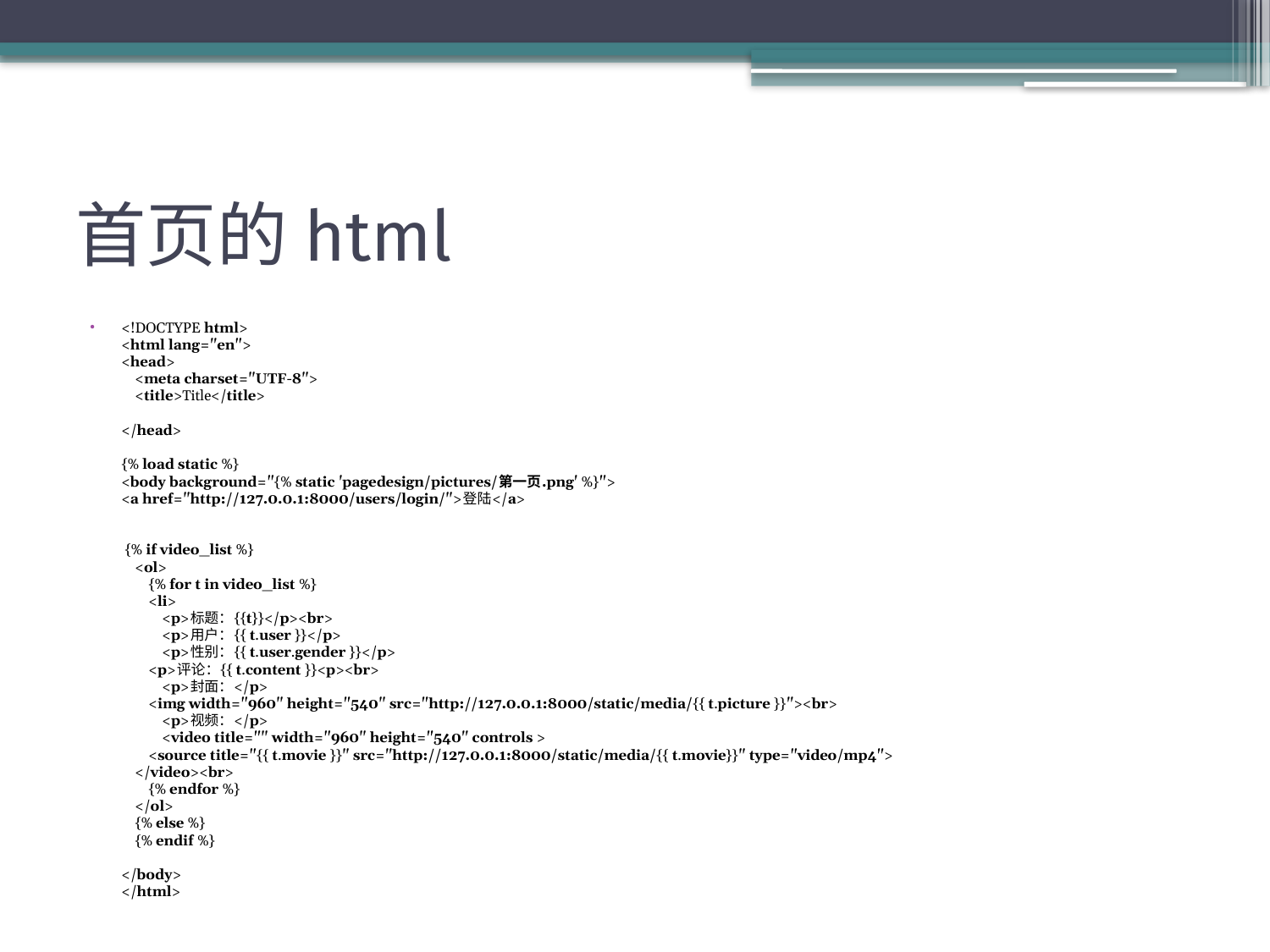

# 首页的html
<!DOCTYPE html>
<html lang="en">
<head>
    <meta charset="UTF-8">
    <title>Title</title>
</head>
{% load static %}
<body background="{% static 'pagedesign/pictures/第一页.png' %}">
<a href="http://127.0.0.1:8000/users/login/">登陆</a>
 {% if video_list %}
    <ol>
        {% for t in video_list %}
        <li>
            <p>标题：{{t}}</p><br>
            <p>用户：{{ t.user }}</p>
            <p>性别：{{ t.user.gender }}</p>
        <p>评论：{{ t.content }}<p><br>
            <p>封面：</p>
        <img width="960" height="540" src="http://127.0.0.1:8000/static/media/{{ t.picture }}"><br>
            <p>视频：</p>
            <video title="" width="960" height="540" controls >
        <source title="{{ t.movie }}" src="http://127.0.0.1:8000/static/media/{{ t.movie}}" type="video/mp4">
    </video><br>
        {% endfor %}
    </ol>
    {% else %}
    {% endif %}
</body>
</html>